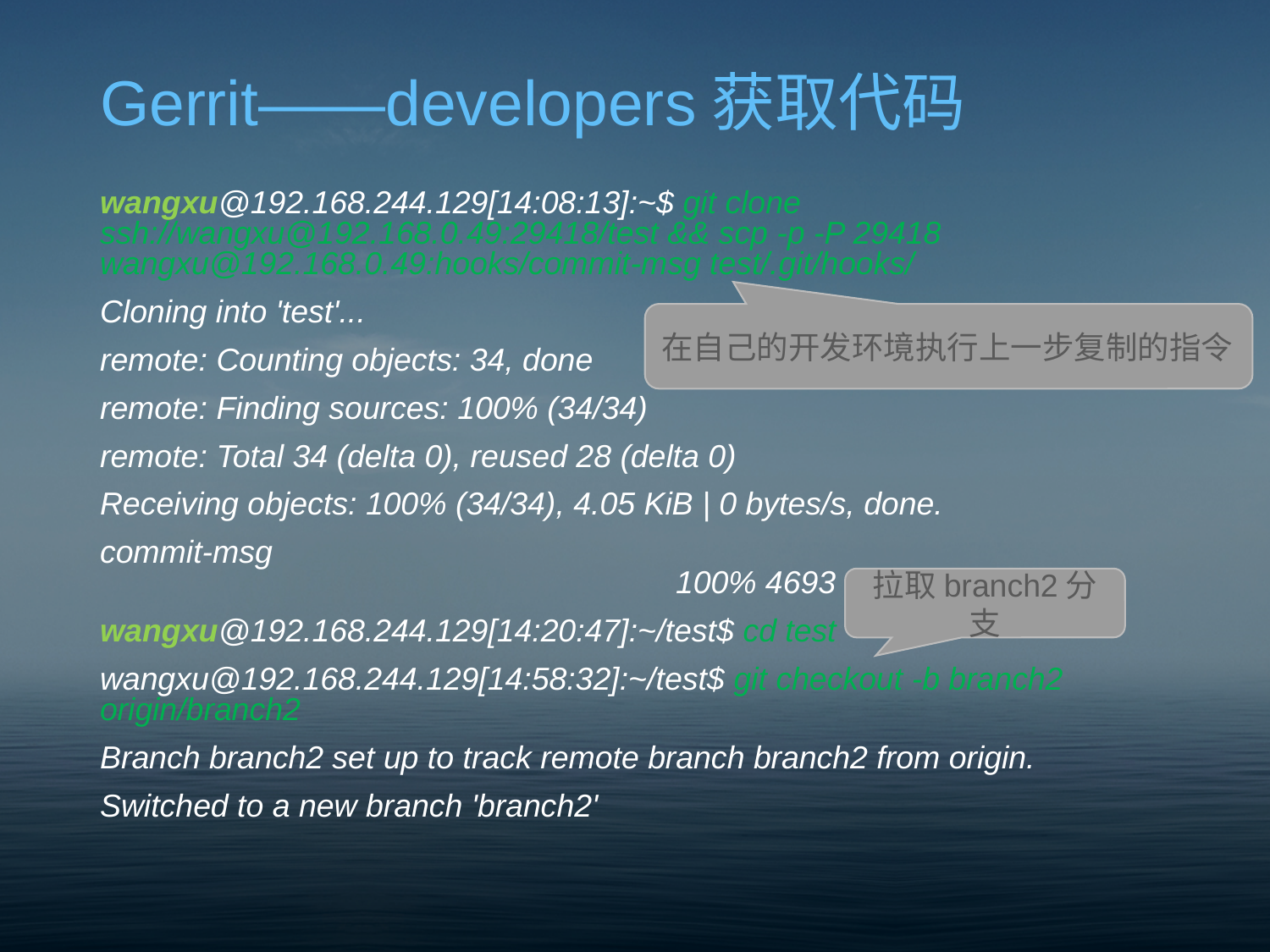

# Gerrit——developers获取代码
wangxu@192.168.244.129[14:08:13]:~$ git clone ssh://wangxu@192.168.0.49:29418/test && scp -p -P 29418 wangxu@192.168.0.49:hooks/commit-msg test/.git/hooks/
Cloning into 'test'...
remote: Counting objects: 34, done
remote: Finding sources: 100% (34/34)
remote: Total 34 (delta 0), reused 28 (delta 0)
Receiving objects: 100% (34/34), 4.05 KiB | 0 bytes/s, done.
commit-msg                                                                                                                                                                      100% 4693    41.4KB/s   00:00
wangxu@192.168.244.129[14:20:47]:~/test$ cd test
wangxu@192.168.244.129[14:58:32]:~/test$ git checkout -b branch2 origin/branch2
Branch branch2 set up to track remote branch branch2 from origin.
Switched to a new branch 'branch2'
在自己的开发环境执行上一步复制的指令
拉取branch2分支